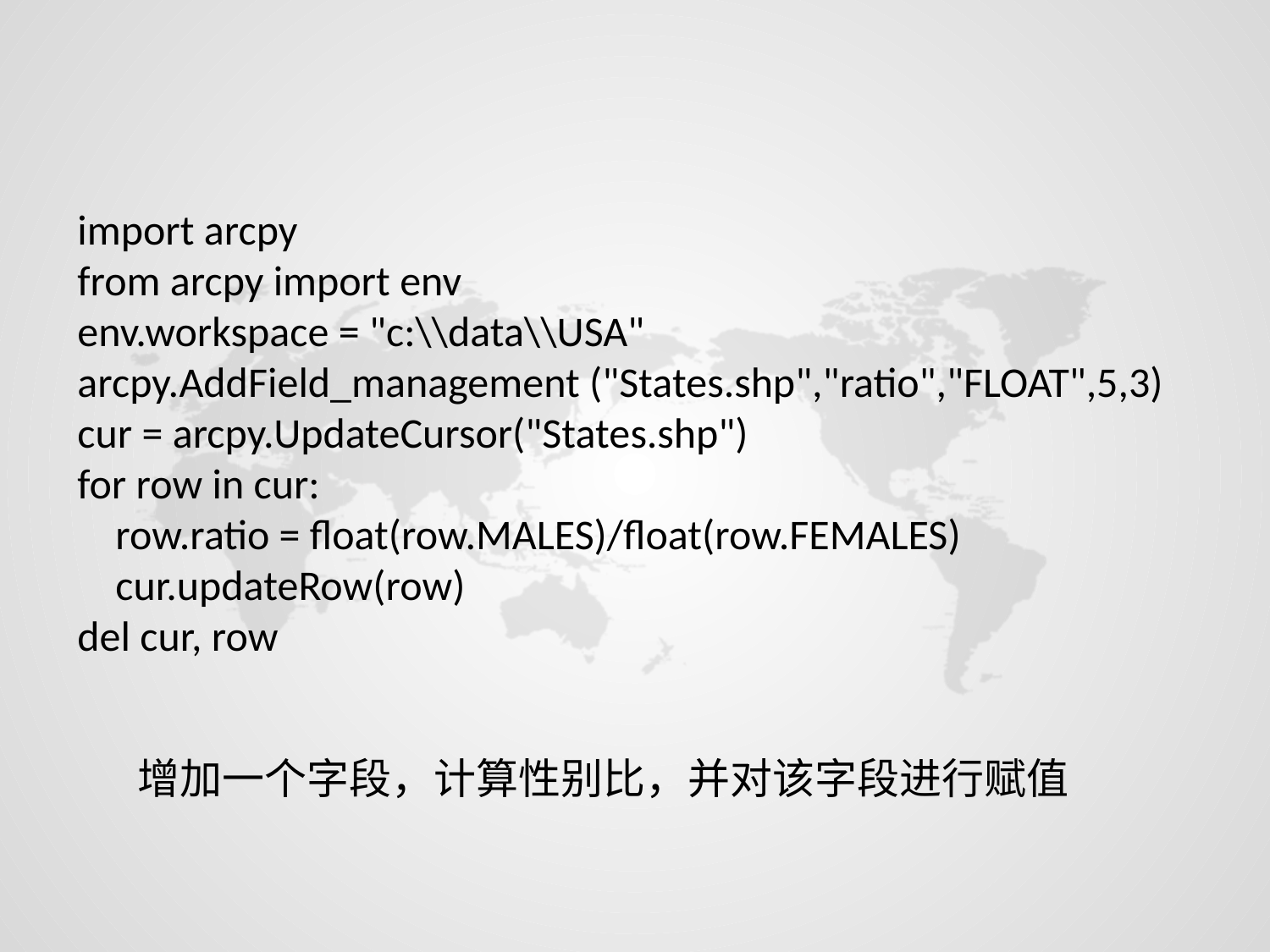

import arcpy
from arcpy import env
env.workspace = "c:\\data\\USA"
arcpy.AddField_management ("States.shp","ratio","FLOAT",5,3)
cur = arcpy.UpdateCursor("States.shp")
for row in cur:
    row.ratio = float(row.MALES)/float(row.FEMALES)
    cur.updateRow(row)
del cur, row
增加一个字段，计算性别比，并对该字段进行赋值